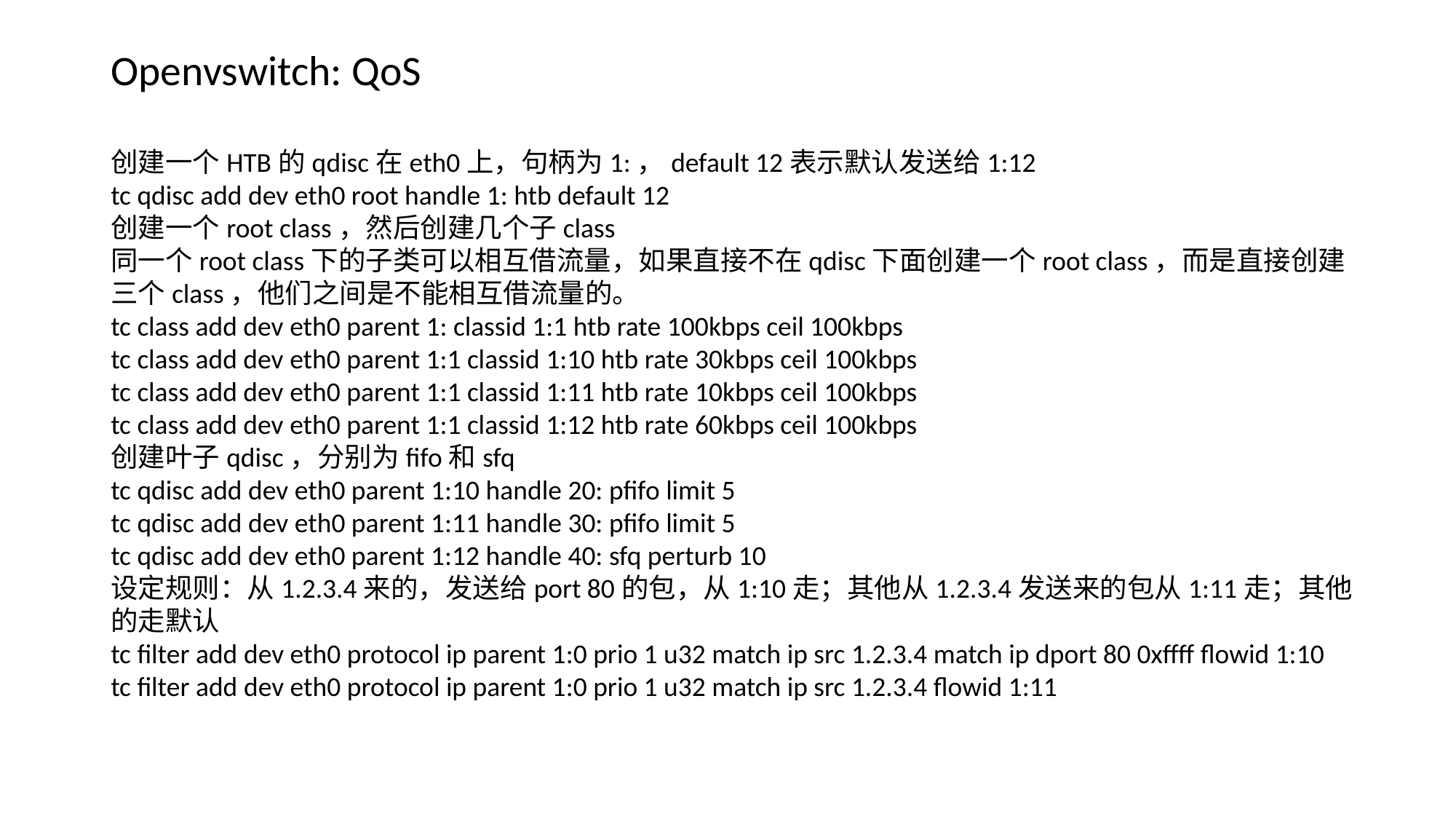

# Openvswitch: QoS
创建一个HTB的qdisc在eth0上，句柄为1:，default 12表示默认发送给1:12
tc qdisc add dev eth0 root handle 1: htb default 12
创建一个root class，然后创建几个子class
同一个root class下的子类可以相互借流量，如果直接不在qdisc下面创建一个root class，而是直接创建三个class，他们之间是不能相互借流量的。
tc class add dev eth0 parent 1: classid 1:1 htb rate 100kbps ceil 100kbps
tc class add dev eth0 parent 1:1 classid 1:10 htb rate 30kbps ceil 100kbps
tc class add dev eth0 parent 1:1 classid 1:11 htb rate 10kbps ceil 100kbps
tc class add dev eth0 parent 1:1 classid 1:12 htb rate 60kbps ceil 100kbps
创建叶子qdisc，分别为fifo和sfq
tc qdisc add dev eth0 parent 1:10 handle 20: pfifo limit 5
tc qdisc add dev eth0 parent 1:11 handle 30: pfifo limit 5
tc qdisc add dev eth0 parent 1:12 handle 40: sfq perturb 10
设定规则：从1.2.3.4来的，发送给port 80的包，从1:10走；其他从1.2.3.4发送来的包从1:11走；其他的走默认
tc filter add dev eth0 protocol ip parent 1:0 prio 1 u32 match ip src 1.2.3.4 match ip dport 80 0xffff flowid 1:10
tc filter add dev eth0 protocol ip parent 1:0 prio 1 u32 match ip src 1.2.3.4 flowid 1:11